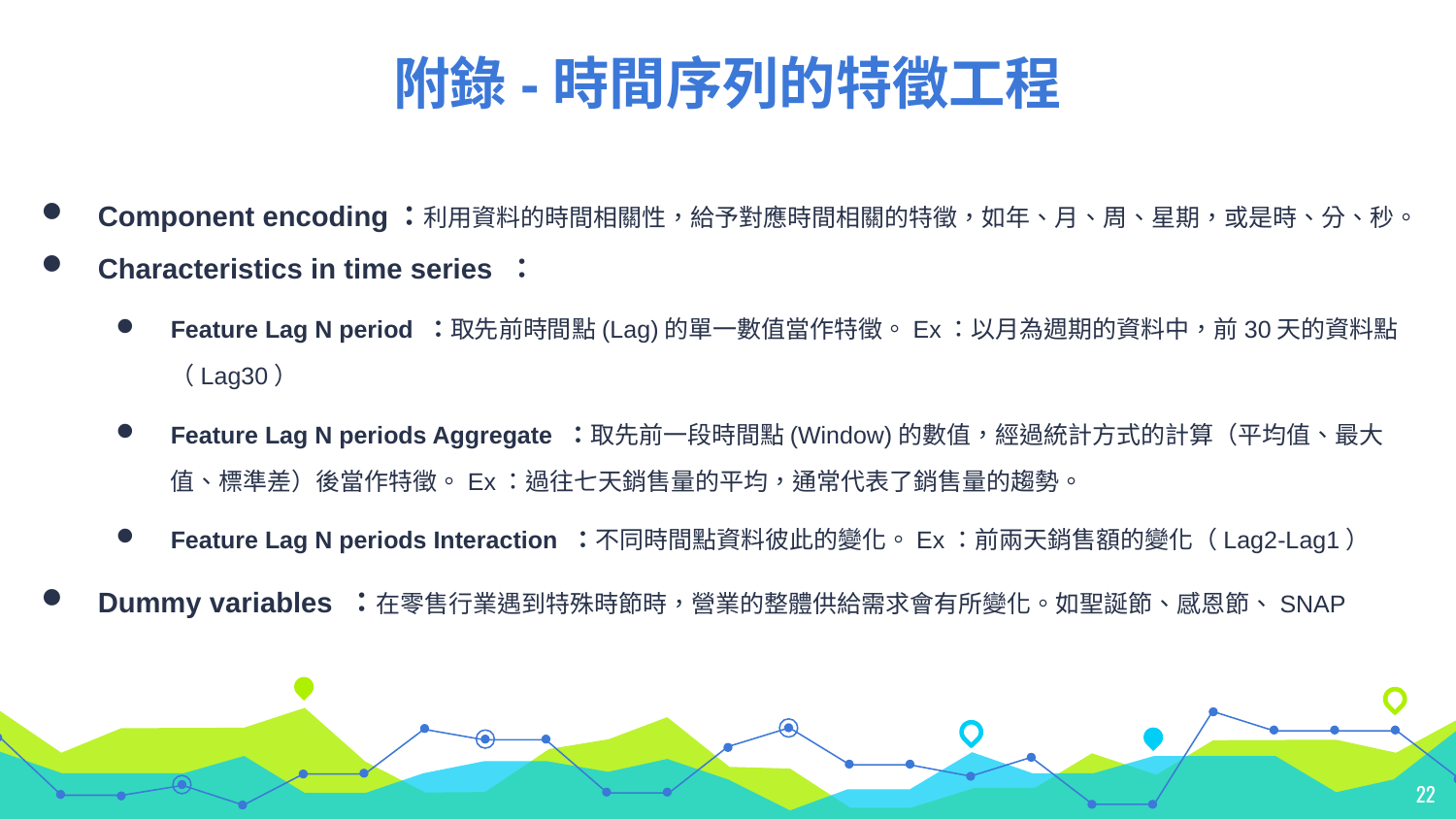

# 附錄-時間序列的特徵工程
Component encoding：利用資料的時間相關性，給予對應時間相關的特徵，如年、月、周、星期，或是時、分、秒。
Characteristics in time series ：
Feature Lag N period ：取先前時間點(Lag)的單一數值當作特徵。Ex：以月為週期的資料中，前30天的資料點（Lag30）
Feature Lag N periods Aggregate ：取先前一段時間點(Window)的數值，經過統計方式的計算（平均值、最大值、標準差）後當作特徵。Ex：過往七天銷售量的平均，通常代表了銷售量的趨勢。
Feature Lag N periods Interaction ：不同時間點資料彼此的變化。Ex：前兩天銷售額的變化（Lag2-Lag1）
Dummy variables ：在零售行業遇到特殊時節時，營業的整體供給需求會有所變化。如聖誕節、感恩節、SNAP
22